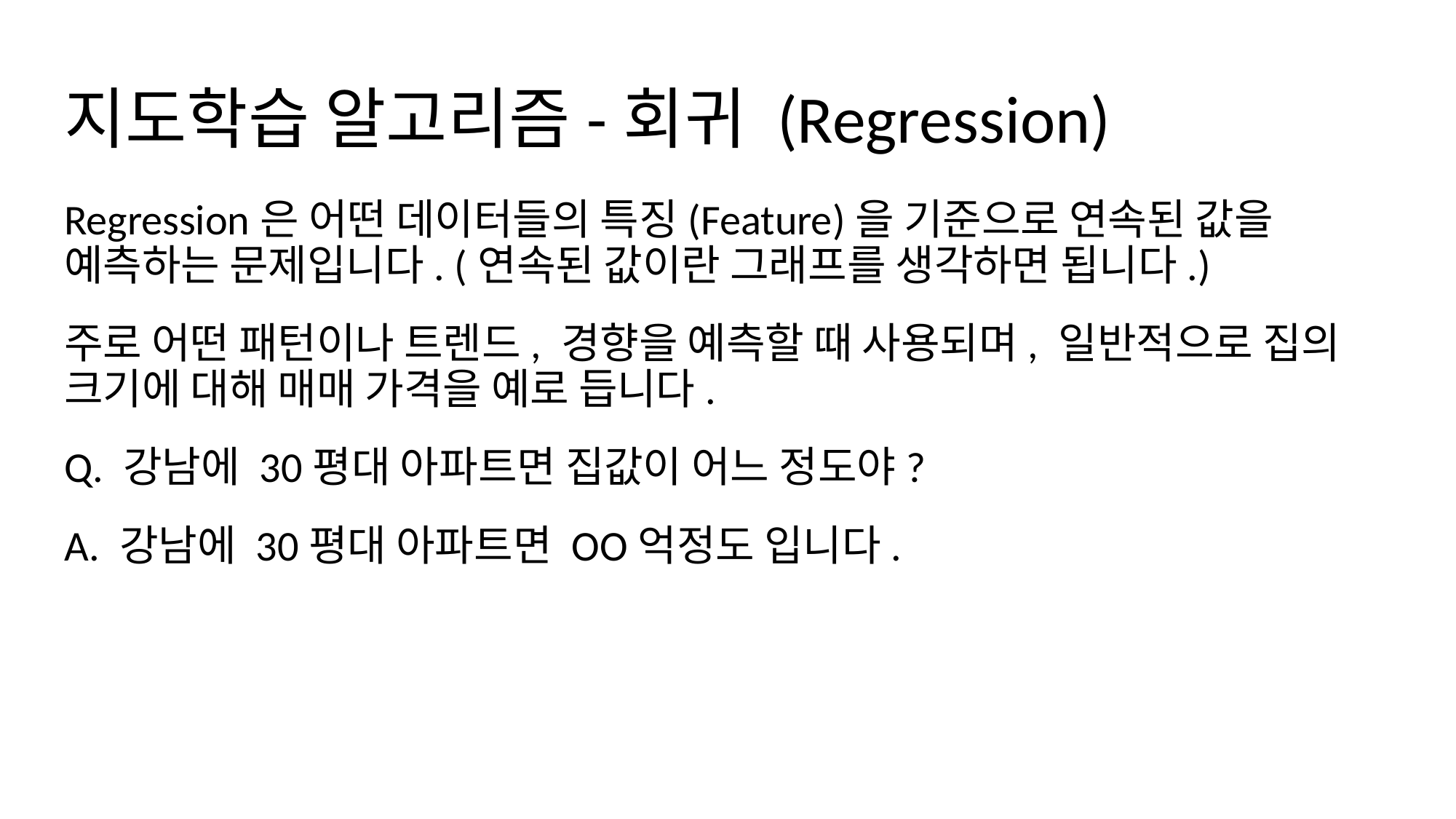

# 지도학습 알고리즘-회귀 (Regression)
Regression은 어떤 데이터들의 특징(Feature)을 기준으로 연속된 값을 예측하는 문제입니다. (연속된 값이란 그래프를 생각하면 됩니다.)
주로 어떤 패턴이나 트렌드, 경향을 예측할 때 사용되며, 일반적으로 집의 크기에 대해 매매 가격을 예로 듭니다.
Q. 강남에 30평대 아파트면 집값이 어느 정도야?
A. 강남에 30평대 아파트면 OO억정도 입니다.